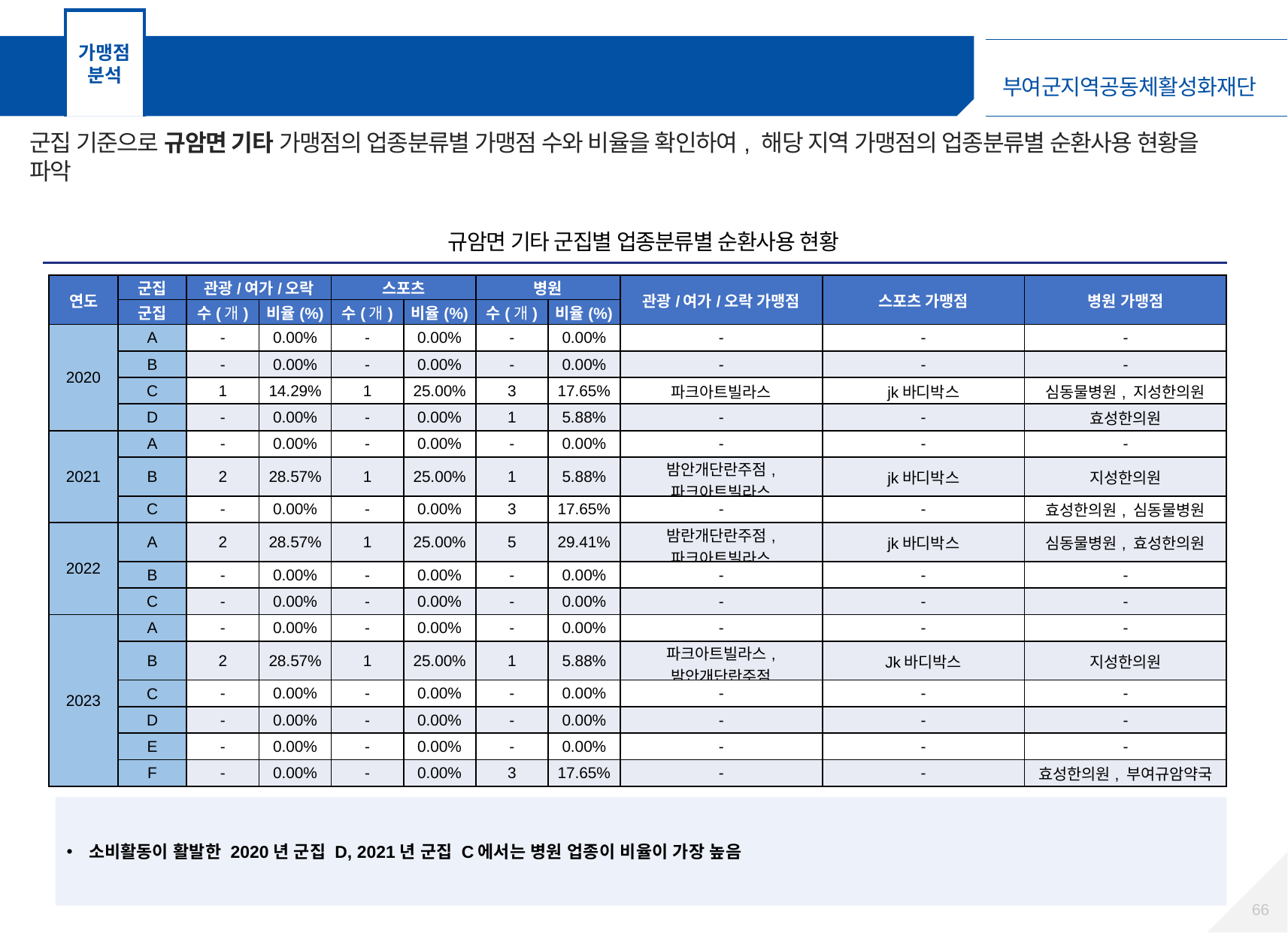

가맹점
분석
가맹점 군집분석 – 규암면 기타 가맹점
군집 기준으로 규암면 기타 가맹점의 업종분류별 가맹점 수와 비율을 확인하여, 해당 지역 가맹점의 업종분류별 순환사용 현황을 파악
규암면 기타 군집별 업종분류별 순환사용 현황
| 연도 | 군집 | 관광/여가/오락 |  | 스포츠 |  | 병원 |  | 관광/여가/오락 가맹점 | 스포츠 가맹점 | 병원 가맹점 |
| --- | --- | --- | --- | --- | --- | --- | --- | --- | --- | --- |
|  | 군집 | 수(개) | 비율(%) | 수(개) | 비율(%) | 수(개) | 비율(%) |  |  |  |
| 2020 | A | - | 0.00% | - | 0.00% | - | 0.00% | - | - | - |
|  | B | - | 0.00% | - | 0.00% | - | 0.00% | - | - | - |
|  | C | 1 | 14.29% | 1 | 25.00% | 3 | 17.65% | 파크아트빌라스 | jk바디박스 | 심동물병원, 지성한의원 |
|  | D | - | 0.00% | - | 0.00% | 1 | 5.88% | - | - | 효성한의원 |
| 2021 | A | - | 0.00% | - | 0.00% | - | 0.00% | - | - | - |
|  | B | 2 | 28.57% | 1 | 25.00% | 1 | 5.88% | 밤안개단란주점, 파크아트빌라스 | jk바디박스 | 지성한의원 |
|  | C | - | 0.00% | - | 0.00% | 3 | 17.65% | - | - | 효성한의원, 심동물병원 |
| 2022 | A | 2 | 28.57% | 1 | 25.00% | 5 | 29.41% | 밤란개단란주점, 파크아트빌라스 | jk바디박스 | 심동물병원, 효성한의원 |
|  | B | - | 0.00% | - | 0.00% | - | 0.00% | - | - | - |
|  | C | - | 0.00% | - | 0.00% | - | 0.00% | - | - | - |
| 2023 | A | - | 0.00% | - | 0.00% | - | 0.00% | - | - | - |
|  | B | 2 | 28.57% | 1 | 25.00% | 1 | 5.88% | 파크아트빌라스, 밤안개단란주점 | Jk바디박스 | 지성한의원 |
|  | C | - | 0.00% | - | 0.00% | - | 0.00% | - | - | - |
|  | D | - | 0.00% | - | 0.00% | - | 0.00% | - | - | - |
|  | E | - | 0.00% | - | 0.00% | - | 0.00% | - | - | - |
|  | F | - | 0.00% | - | 0.00% | 3 | 17.65% | - | - | 효성한의원, 부여규암약국 |
소비활동이 활발한 2020년 군집 D, 2021년 군집 C에서는 병원 업종이 비율이 가장 높음
66